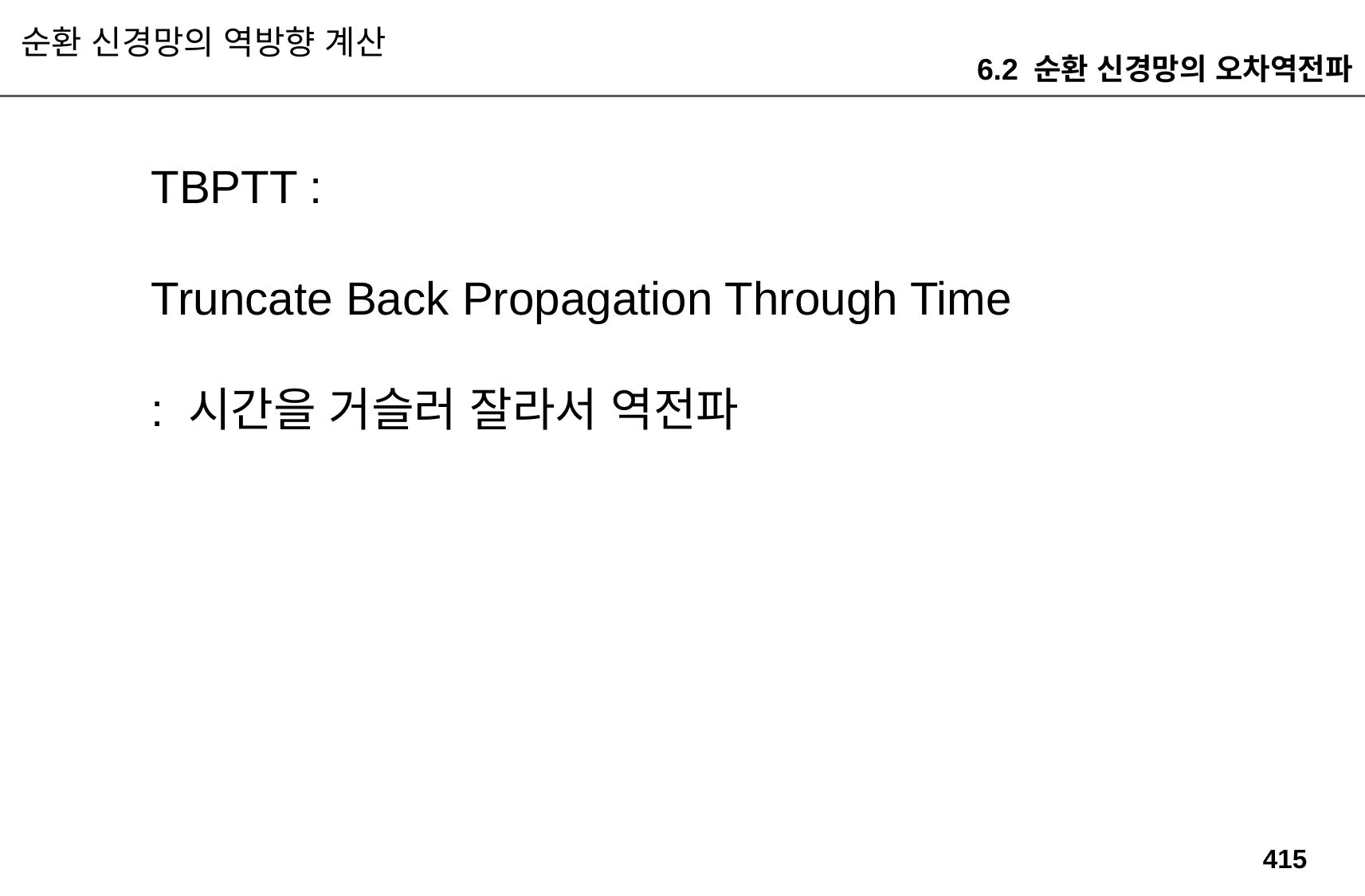

순환 신경망의 역방향 계산
6.2 순환 신경망의 오차역전파
TBPTT :

Truncate Back Propagation Through Time

: 시간을 거슬러 잘라서 역전파